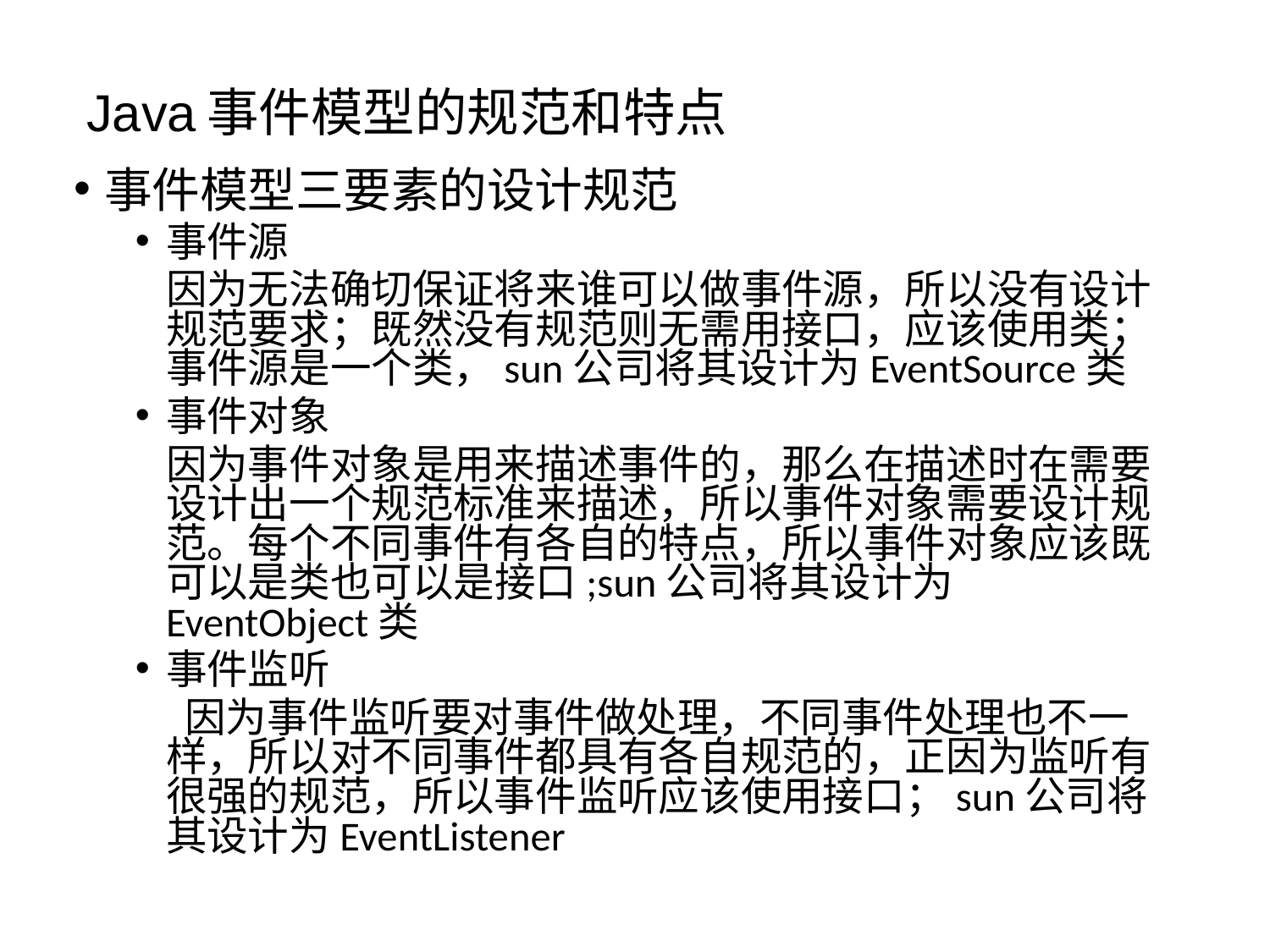

# Java事件模型的规范和特点
事件模型三要素的设计规范
事件源
	因为无法确切保证将来谁可以做事件源，所以没有设计规范要求；既然没有规范则无需用接口，应该使用类；事件源是一个类，sun公司将其设计为EventSource类
事件对象
	因为事件对象是用来描述事件的，那么在描述时在需要设计出一个规范标准来描述，所以事件对象需要设计规范。每个不同事件有各自的特点，所以事件对象应该既可以是类也可以是接口;sun公司将其设计为EventObject类
事件监听
	 因为事件监听要对事件做处理，不同事件处理也不一样，所以对不同事件都具有各自规范的，正因为监听有很强的规范，所以事件监听应该使用接口；sun公司将其设计为EventListener